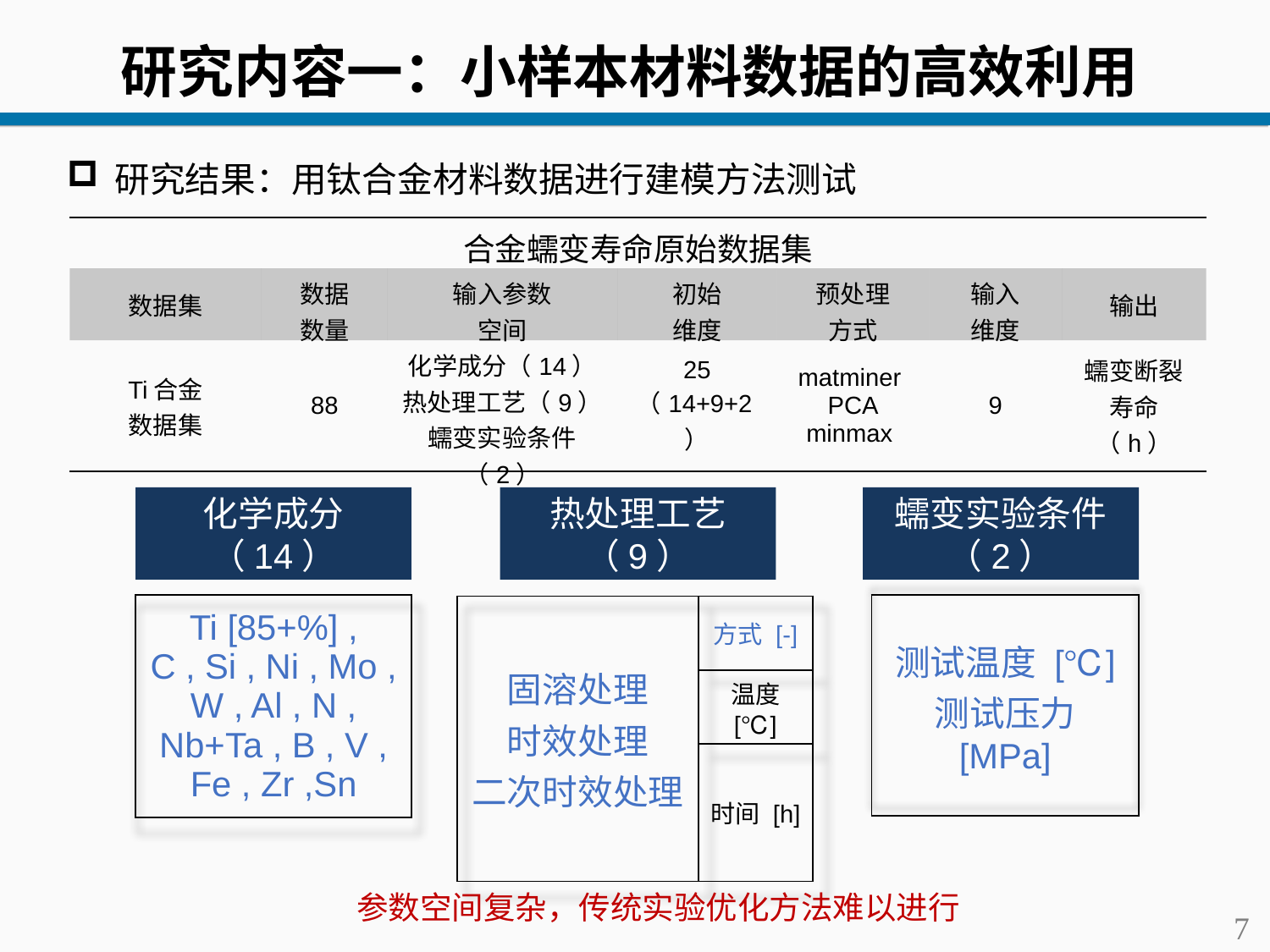

研究内容一：小样本材料数据的高效利用
研究结果：用钛合金材料数据进行建模方法测试
| 合金蠕变寿命原始数据集 |  |  |  |  |  |  |
| --- | --- | --- | --- | --- | --- | --- |
| 数据集 | 数据 数量 | 输入参数 空间 | 初始 维度 | 预处理 方式 | 输入 维度 | 输出 |
| Ti合金 数据集 | 88 | 化学成分（14） 热处理工艺（9） 蠕变实验条件（2） | 25 （14+9+2） | matminer PCA minmax | 9 | 蠕变断裂寿命 （h） |
热处理工艺
（9）
蠕变实验条件（2）
化学成分
（14）
| 测试温度 [℃] 测试压力 [MPa] |
| --- |
| Ti [85+%] , C , Si , Ni , Mo , W , Al , N , Nb+Ta , B , V , Fe , Zr ,Sn |
| --- |
| 固溶处理 时效处理 二次时效处理 | 方式 [-] |
| --- | --- |
|  | 温度 [℃] |
|  | 时间 [h] |
参数空间复杂，传统实验优化方法难以进行